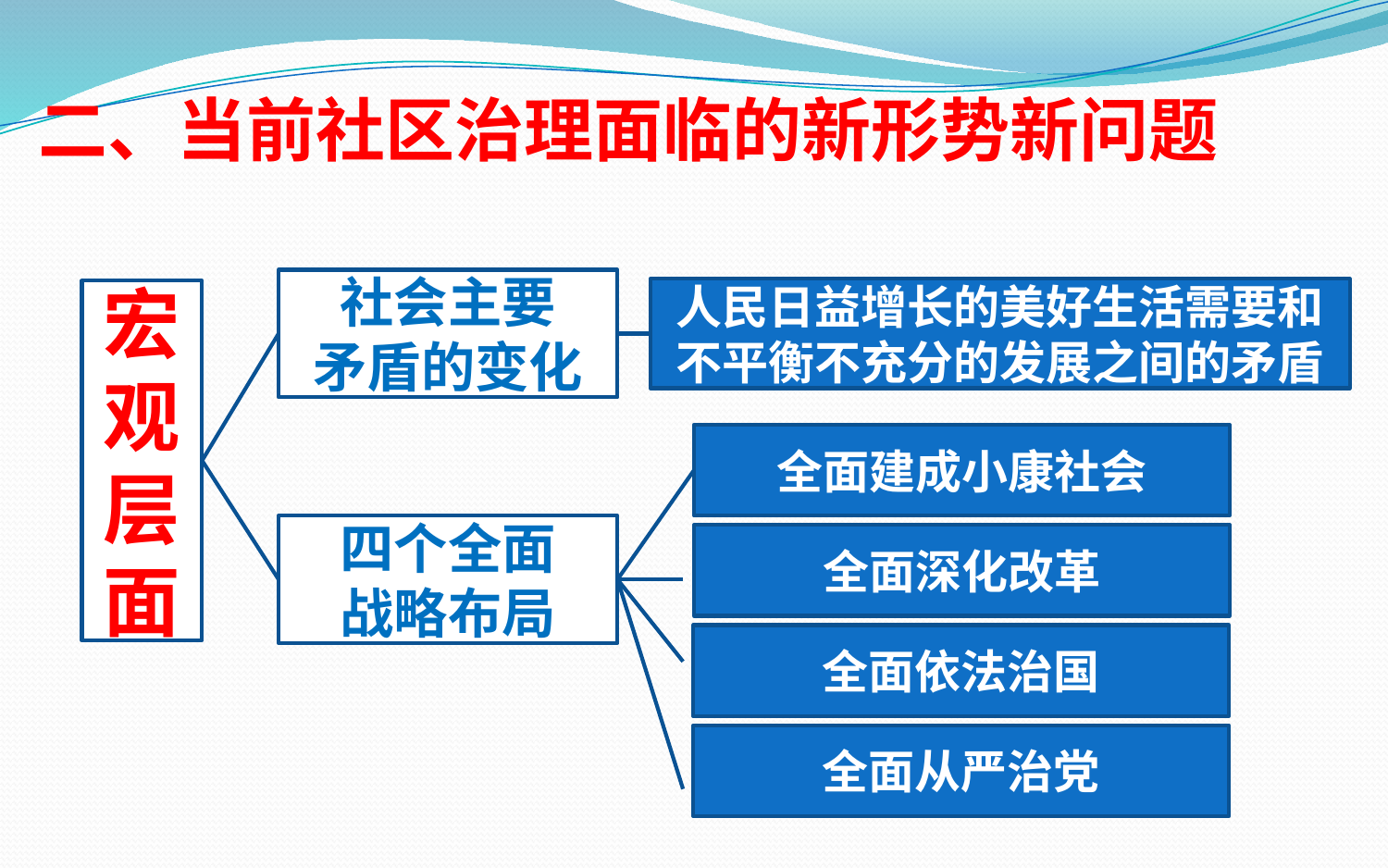

# 二、当前社区治理面临的新形势新问题
社会主要
矛盾的变化
人民日益增长的美好生活需要和
不平衡不充分的发展之间的矛盾
宏
观
层
面
全面建成小康社会
四个全面
战略布局
全面深化改革
全面依法治国
全面从严治党